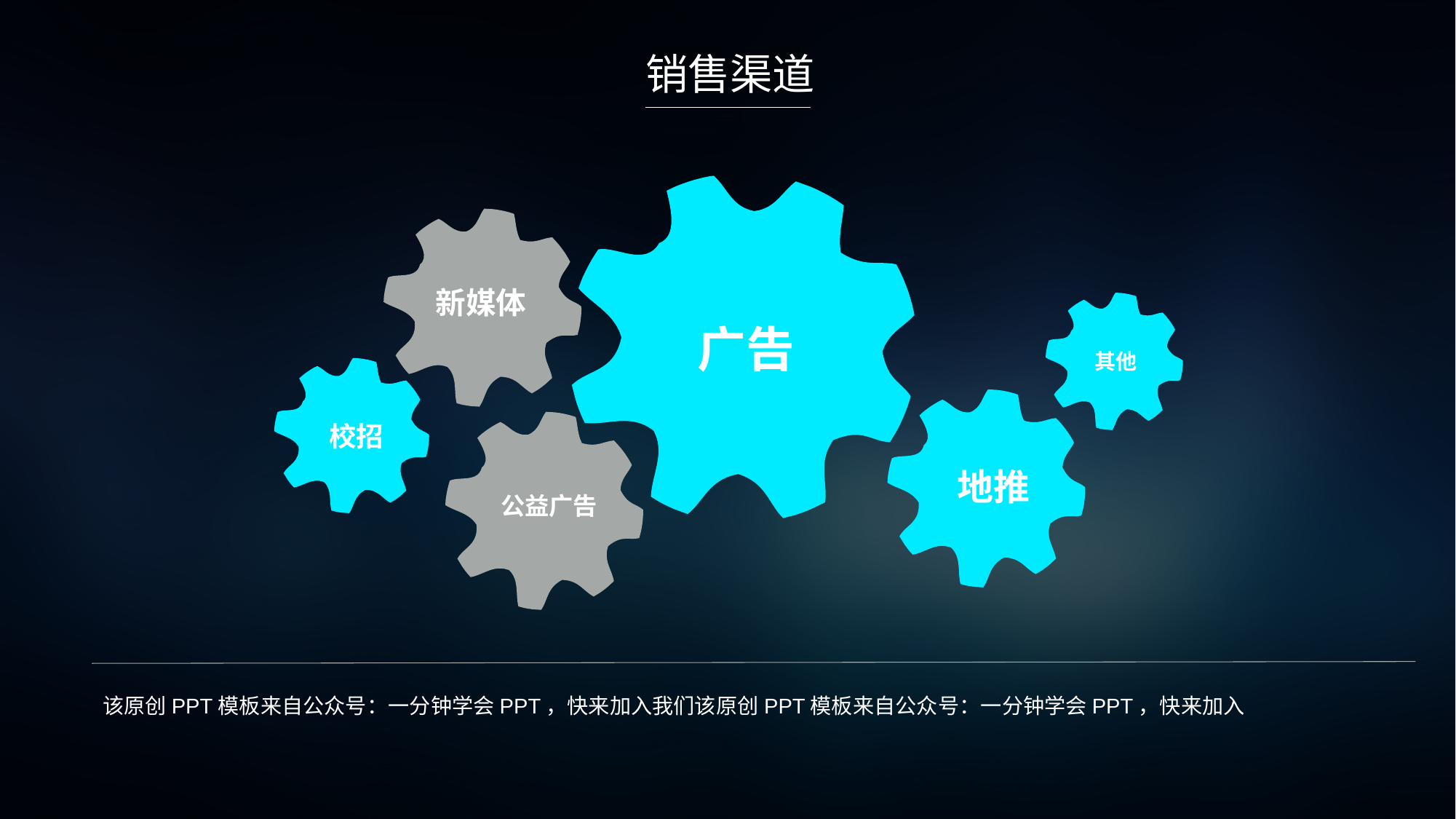

销售渠道

新媒体

广告
其他

校招
地推
公益广告
该原创PPT模板来自公众号：一分钟学会PPT，快来加入我们该原创PPT模板来自公众号：一分钟学会PPT，快来加入